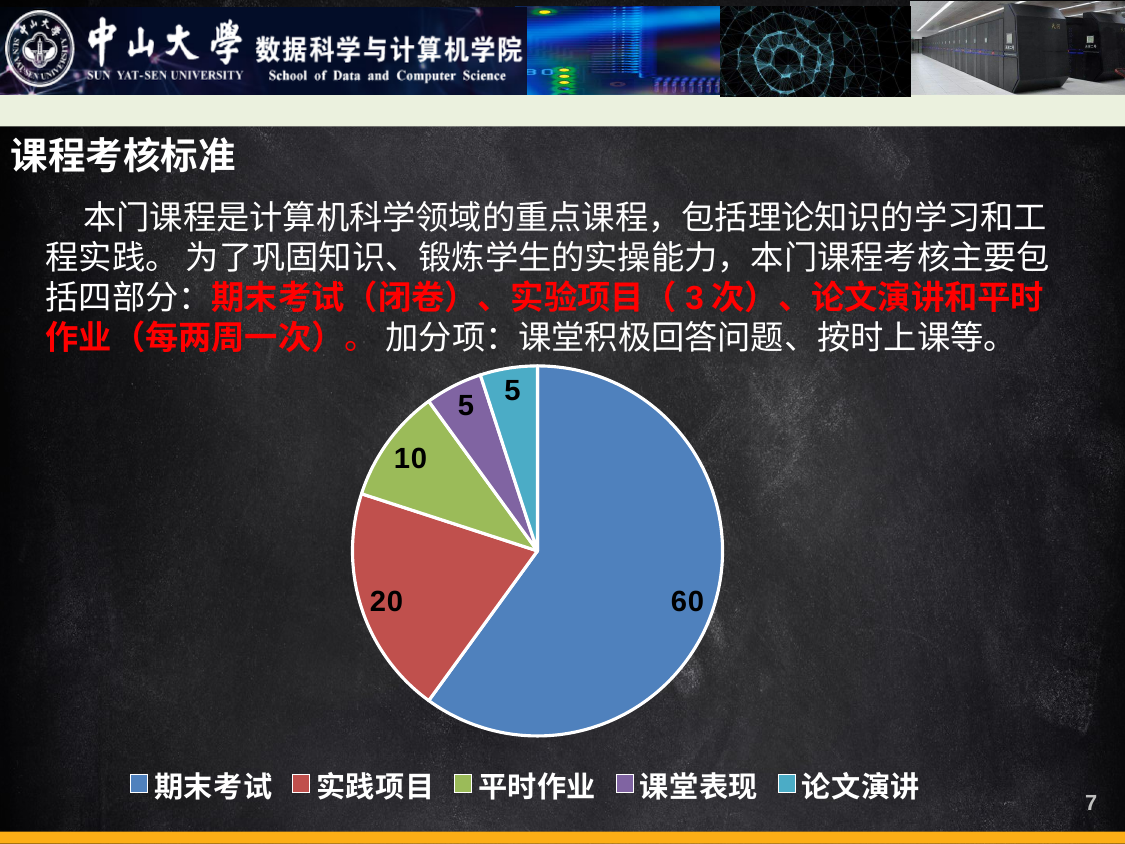

课程考核标准
    本门课程是计算机科学领域的重点课程，包括理论知识的学习和工程实践。 为了巩固知识、锻炼学生的实操能力，本门课程考核主要包括四部分：期末考试（闭卷）、实验项目（3次）、论文演讲和平时作业（每两周一次）。 加分项：课堂积极回答问题、按时上课等。

### Chart

| Category |  |
|---|---|
| 期末考试 | 60.0 |
| 实践项目 | 20.0 |
| 平时作业 | 10.0 |
| 课堂表现 | 5.0 |
| 论文演讲 | 5.0 |